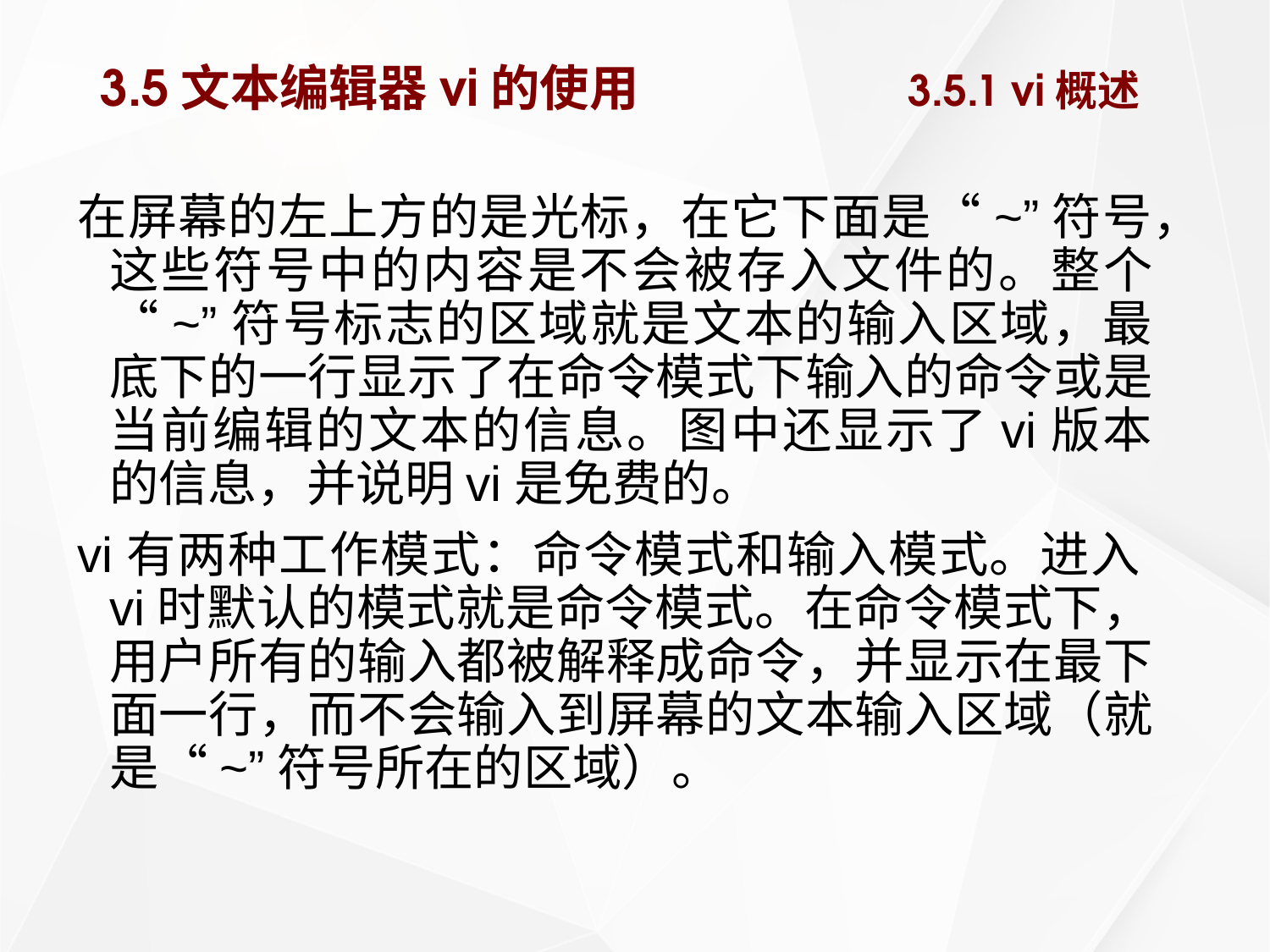

# 3.5文本编辑器vi的使用		   3.5.1 vi概述
在屏幕的左上方的是光标，在它下面是“~”符号，这些符号中的内容是不会被存入文件的。整个“~”符号标志的区域就是文本的输入区域，最底下的一行显示了在命令模式下输入的命令或是当前编辑的文本的信息。图中还显示了vi版本的信息，并说明vi是免费的。
vi有两种工作模式：命令模式和输入模式。进入vi时默认的模式就是命令模式。在命令模式下，用户所有的输入都被解释成命令，并显示在最下面一行，而不会输入到屏幕的文本输入区域（就是“~”符号所在的区域）。